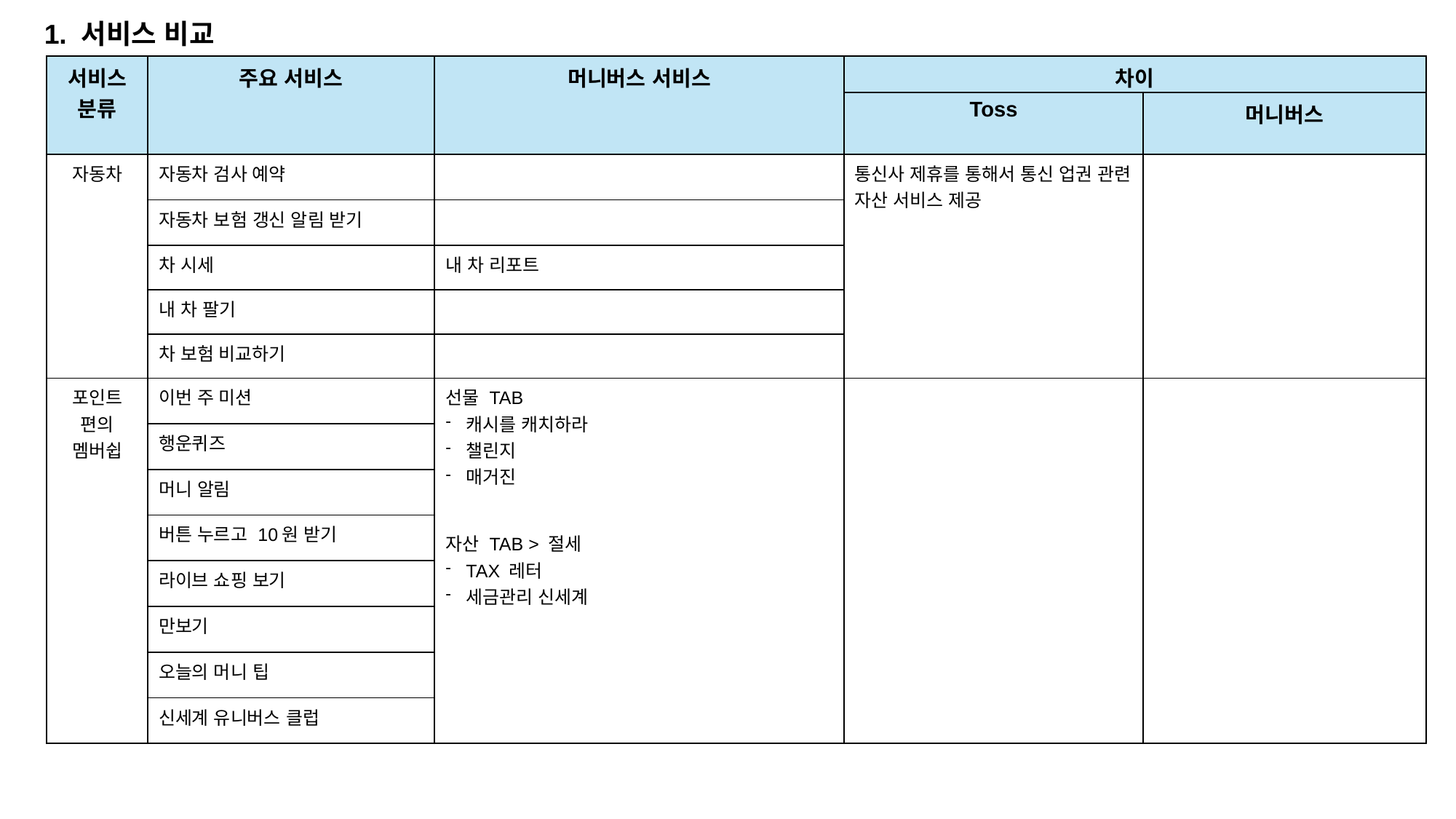

1. 서비스 비교
| 서비스 분류 | 주요 서비스 | 머니버스 서비스 | 차이 |  |
| --- | --- | --- | --- | --- |
|  |  |  | Toss | 머니버스 |
| 자동차 | 자동차 검사 예약 |  | 통신사 제휴를 통해서 통신 업권 관련 자산 서비스 제공 |  |
|  | 자동차 보험 갱신 알림 받기 |  |  |  |
|  | 차 시세 | 내 차 리포트 |  |  |
|  | 내 차 팔기 |  |  |  |
|  | 차 보험 비교하기 |  |  |  |
| 포인트 편의 멤버쉽 | 이번 주 미션 | 선물 TAB 캐시를 캐치하라 챌린지 매거진 자산 TAB > 절세 TAX 레터 세금관리 신세계 |  |  |
|  | 행운퀴즈 |  |  |  |
|  | 머니 알림 |  |  |  |
|  | 버튼 누르고 10원 받기 |  |  |  |
|  | 라이브 쇼핑 보기 |  |  |  |
|  | 만보기 |  |  |  |
|  | 오늘의 머니 팁 |  |  |  |
|  | 신세계 유니버스 클럽 |  |  |  |